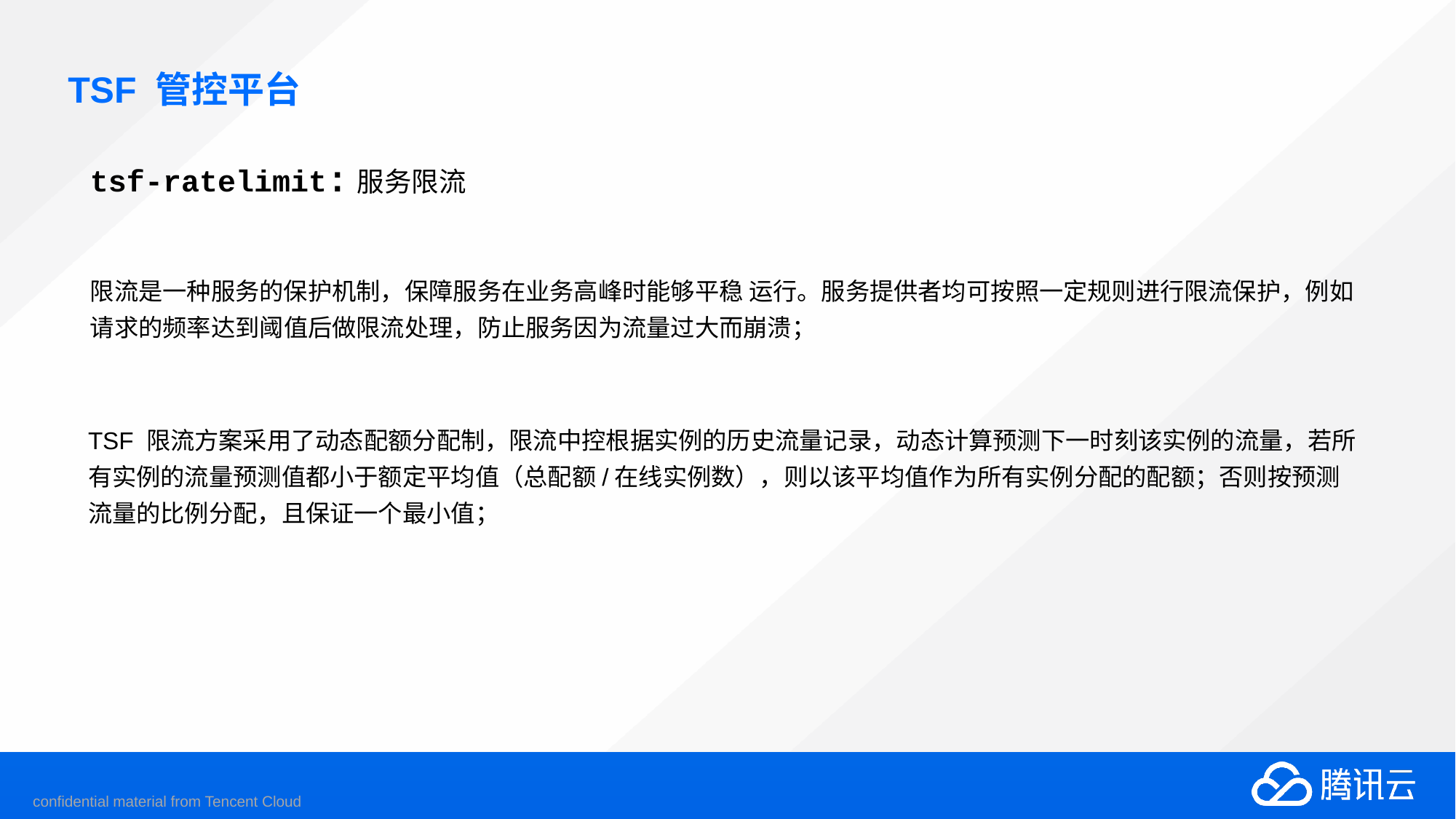

# TSF 管控平台
tsf-ratelimit:服务限流

限流是一种服务的保护机制，保障服务在业务高峰时能够平稳 运行。服务提供者均可按照一定规则进行限流保护，例如请求的频率达到阈值后做限流处理，防止服务因为流量过大而崩溃；

TSF 限流方案采用了动态配额分配制，限流中控根据实例的历史流量记录，动态计算预测下一时刻该实例的流量，若所有实例的流量预测值都小于额定平均值（总配额/在线实例数），则以该平均值作为所有实例分配的配额；否则按预测流量的比例分配，且保证一个最小值；